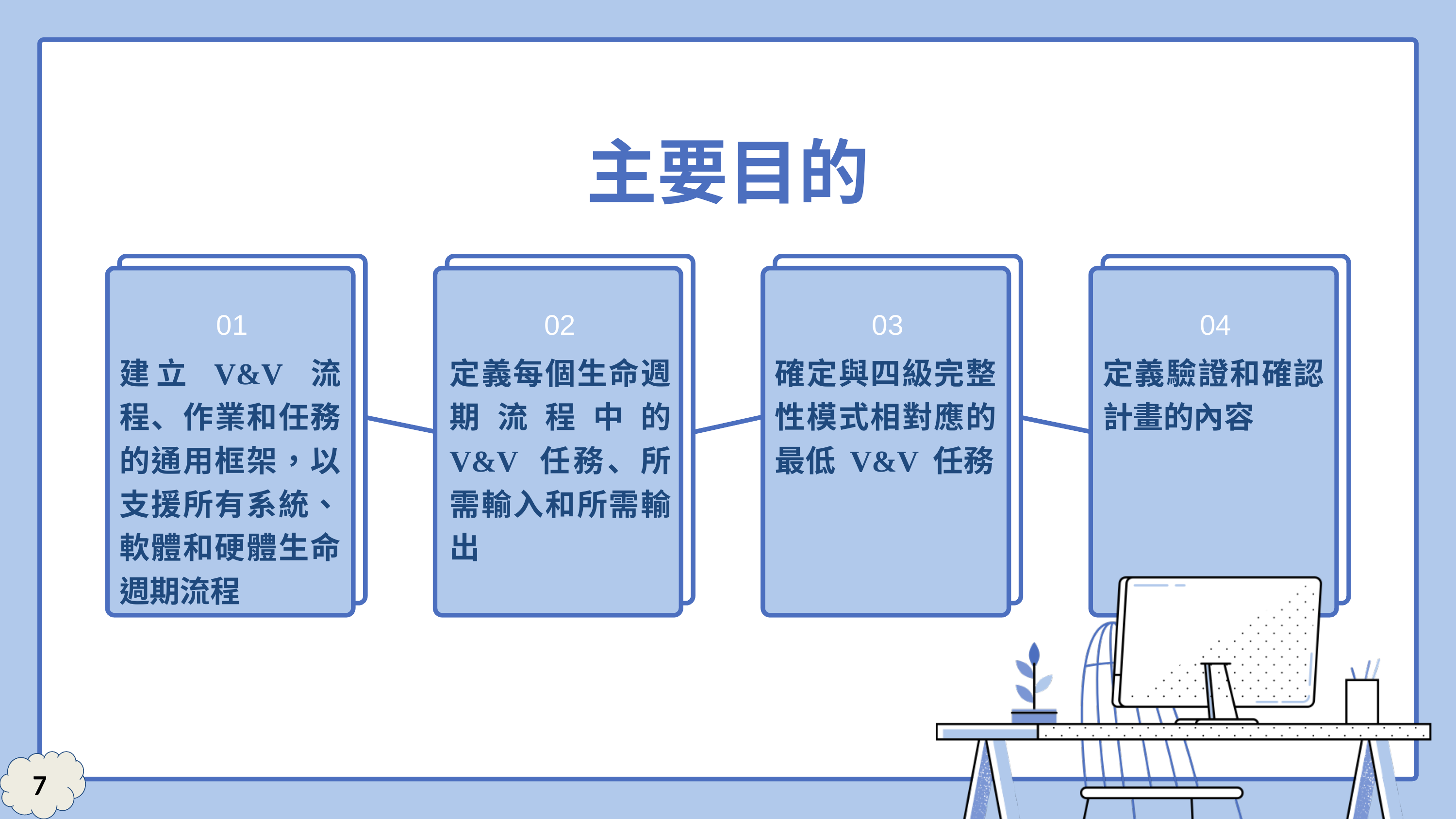

主要目的

01
02
03
04
建立 V&V 流程、作業和任務的通用框架，以支援所有系統、軟體和硬體生命週期流程
定義每個生命週期流程中的 V&V 任務、所需輸入和所需輸出
確定與四級完整性模式相對應的最低 V&V 任務
定義驗證和確認計畫的內容

7